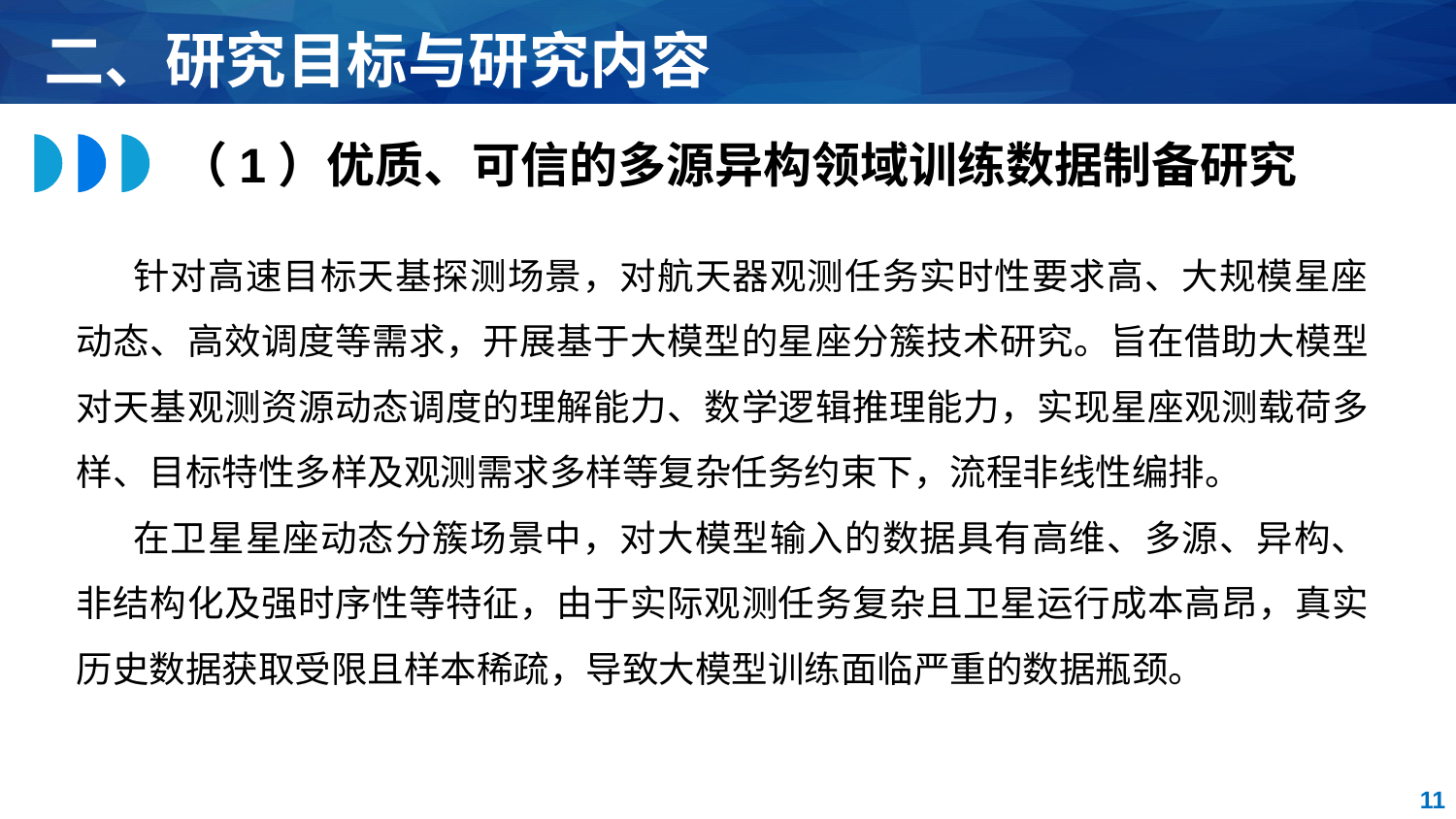

二、研究目标与研究内容

（1）优质、可信的多源异构领域训练数据制备研究

针对高速目标天基探测场景，对航天器观测任务实时性要求高、大规模星座动态、高效调度等需求，开展基于大模型的星座分簇技术研究。旨在借助大模型对天基观测资源动态调度的理解能力、数学逻辑推理能力，实现星座观测载荷多样、目标特性多样及观测需求多样等复杂任务约束下，流程非线性编排。
在卫星星座动态分簇场景中，对大模型输入的数据具有高维、多源、异构、非结构化及强时序性等特征，由于实际观测任务复杂且卫星运行成本高昂，真实历史数据获取受限且样本稀疏，导致大模型训练面临严重的数据瓶颈。